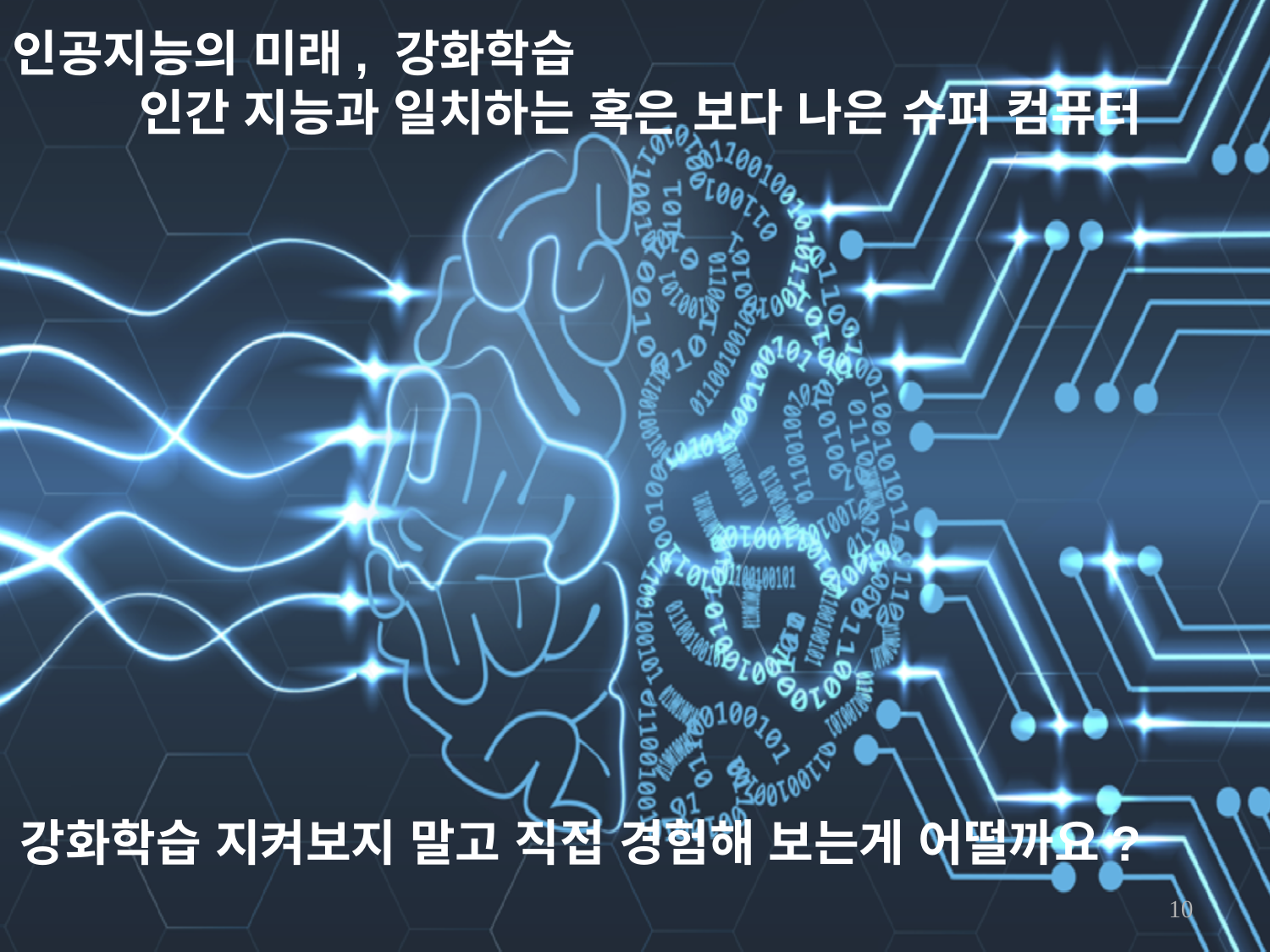

인공지능의 미래, 강화학습
	인간 지능과 일치하는 혹은 보다 나은 슈퍼 컴퓨터
강화학습 지켜보지 말고 직접 경험해 보는게 어떨까요?
10